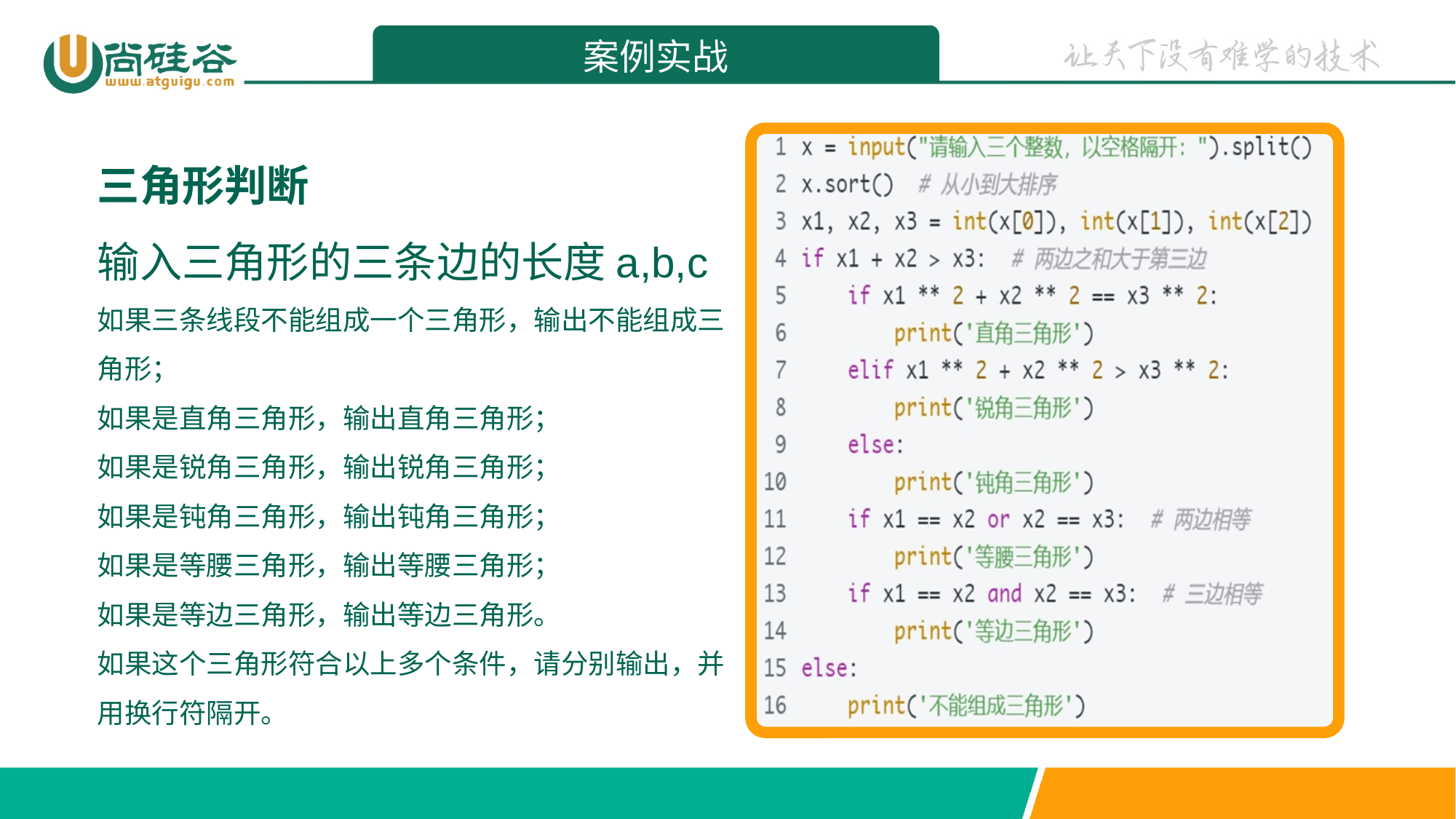

案例实战
三角形判断
输入三角形的三条边的长度a,b,c
如果三条线段不能组成一个三角形，输出不能组成三角形；
如果是直角三角形，输出直角三角形；
如果是锐角三角形，输出锐角三角形；
如果是钝角三角形，输出钝角三角形；
如果是等腰三角形，输出等腰三角形；
如果是等边三角形，输出等边三角形。
如果这个三角形符合以上多个条件，请分别输出，并用换行符隔开。